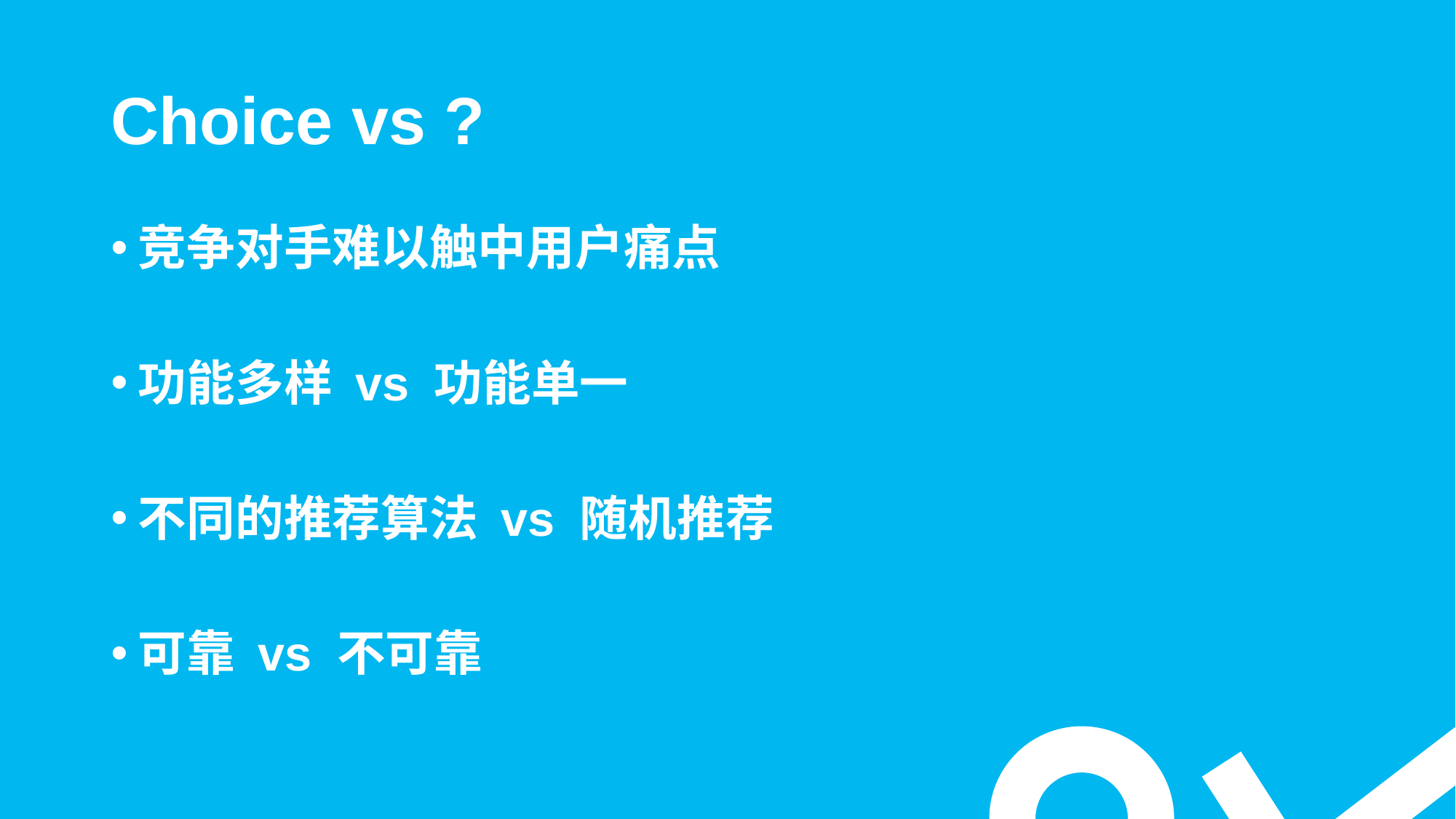

# Choice vs ?
竞争对手难以触中用户痛点

功能多样 vs 功能单一

不同的推荐算法 vs 随机推荐

可靠 vs 不可靠